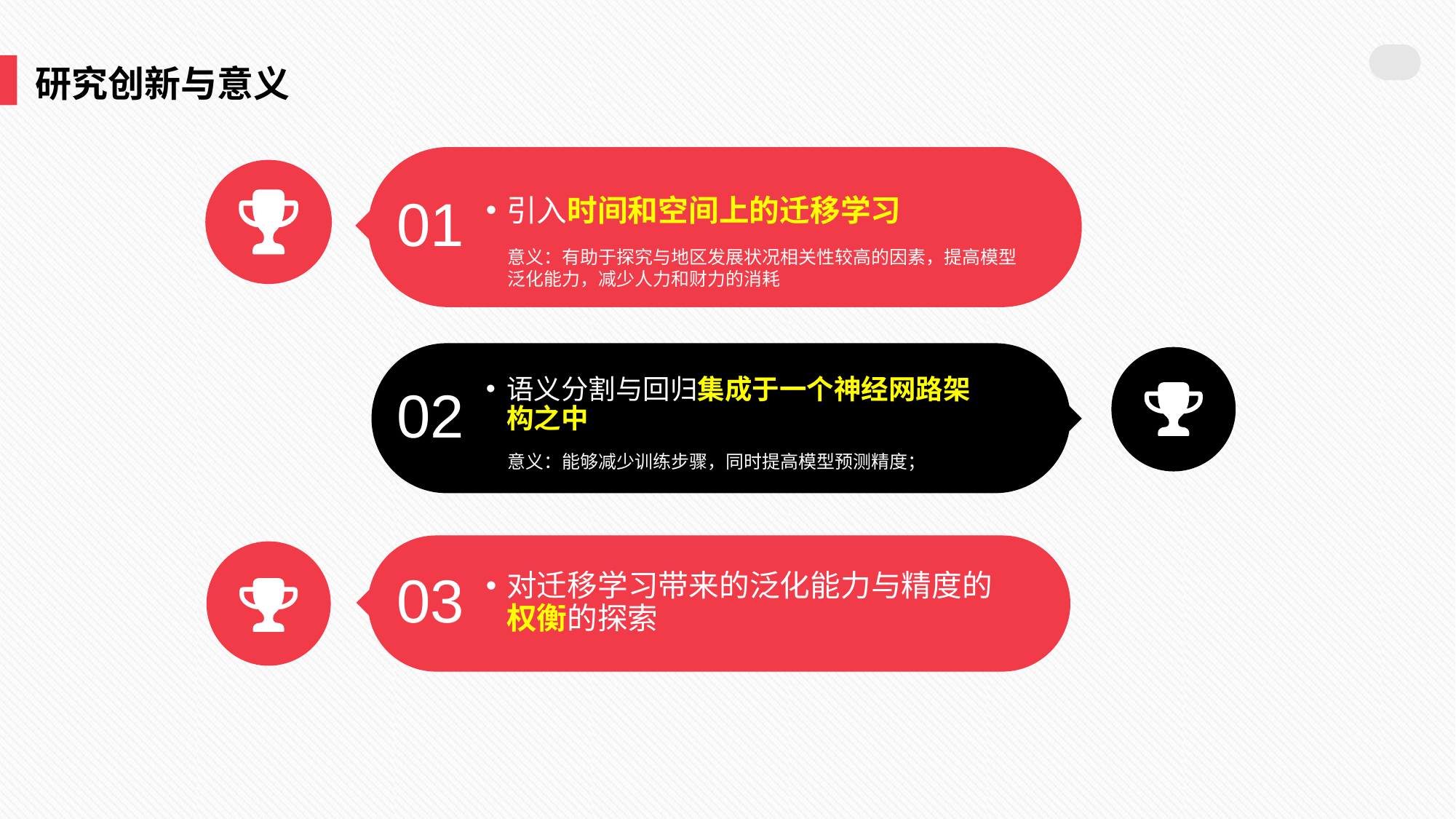

8
研究创新与意义

01
引入时间和空间上的迁移学习
意义：有助于探究与地区发展状况相关性较高的因素，提高模型泛化能力，减少人力和财力的消耗

语义分割与回归集成于一个神经网路架构之中
02
意义：能够减少训练步骤，同时提高模型预测精度；

03
对迁移学习带来的泛化能力与精度的权衡的探索